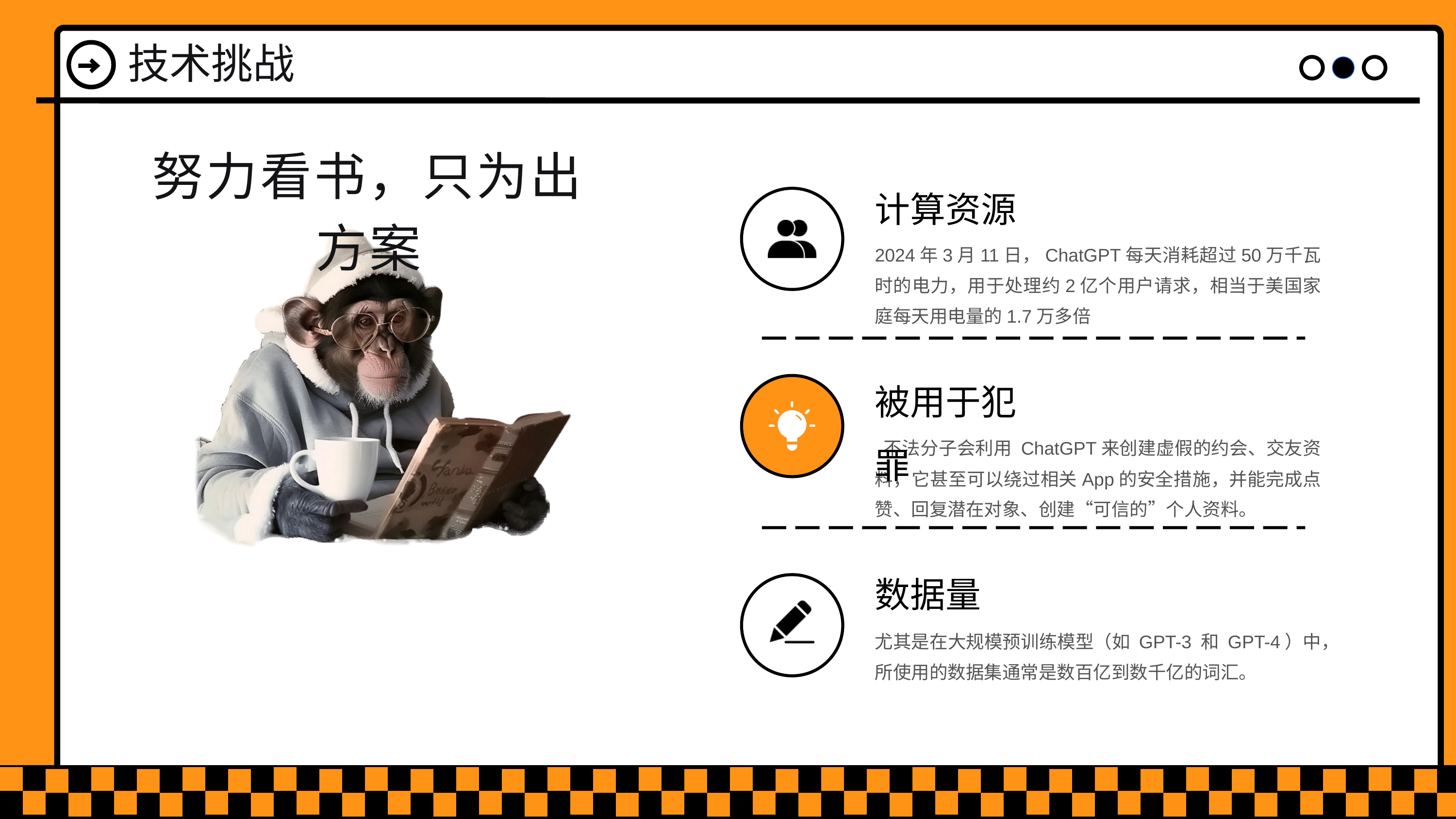

技术挑战

努力看书，只为出方案
计算资源

2024年3月11日，ChatGPT每天消耗超过50万千瓦时的电力，用于处理约2亿个用户请求，相当于美国家庭每天用电量的1.7万多倍

被用于犯罪

 不法分子会利用 ChatGPT来创建虚假的约会、交友资料，它甚至可以绕过相关App的安全措施，并能完成点赞、回复潜在对象、创建“可信的”个人资料。

数据量

尤其是在大规模预训练模型（如 GPT-3 和 GPT-4）中，所使用的数据集通常是数百亿到数千亿的词汇。